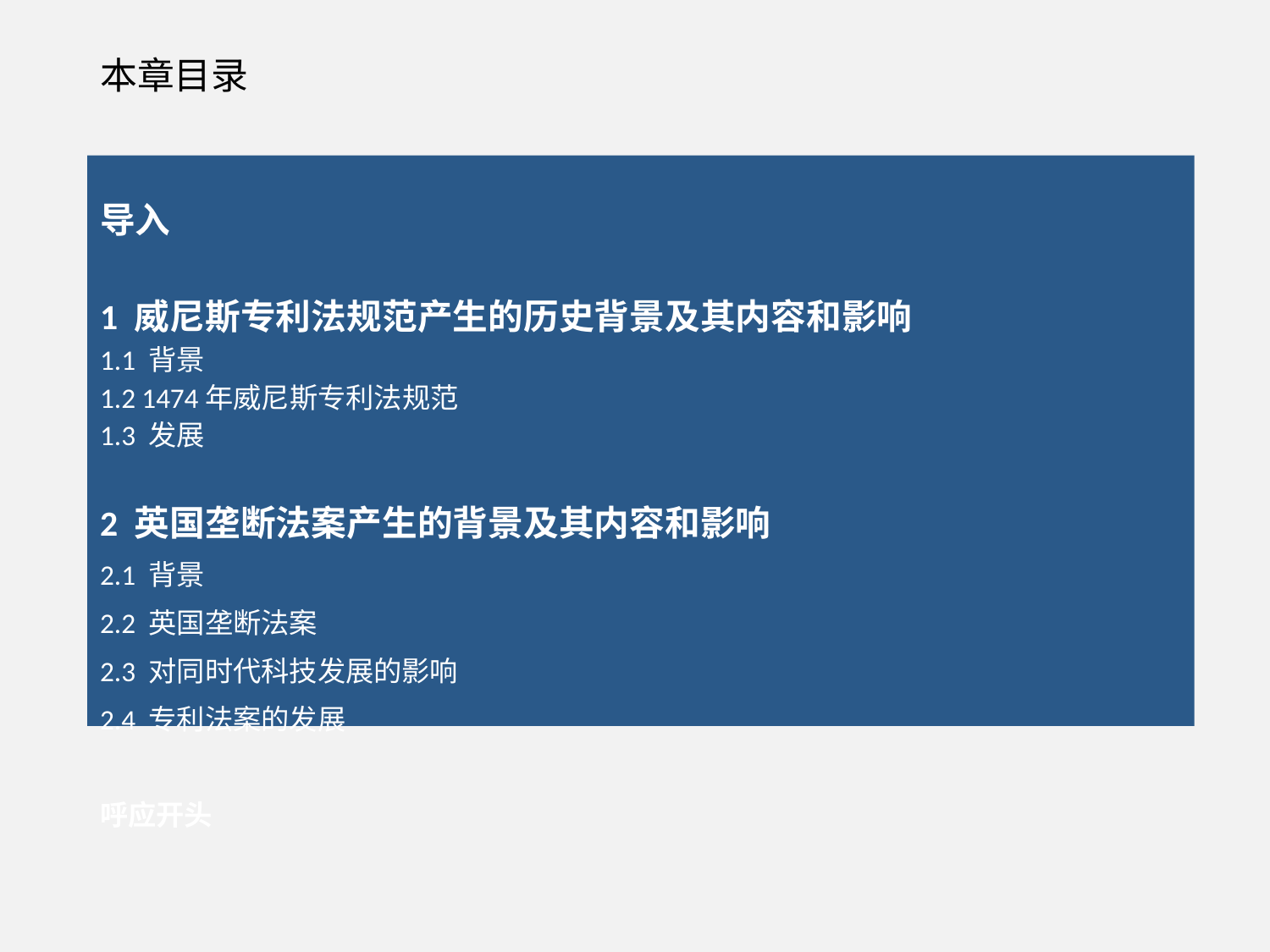

# 本章目录

导入

1 威尼斯专利法规范产生的历史背景及其内容和影响
1.1 背景
1.2 1474年威尼斯专利法规范
1.3 发展

2 英国垄断法案产生的背景及其内容和影响
2.1 背景
2.2 英国垄断法案
2.3 对同时代科技发展的影响
2.4 专利法案的发展

呼应开头